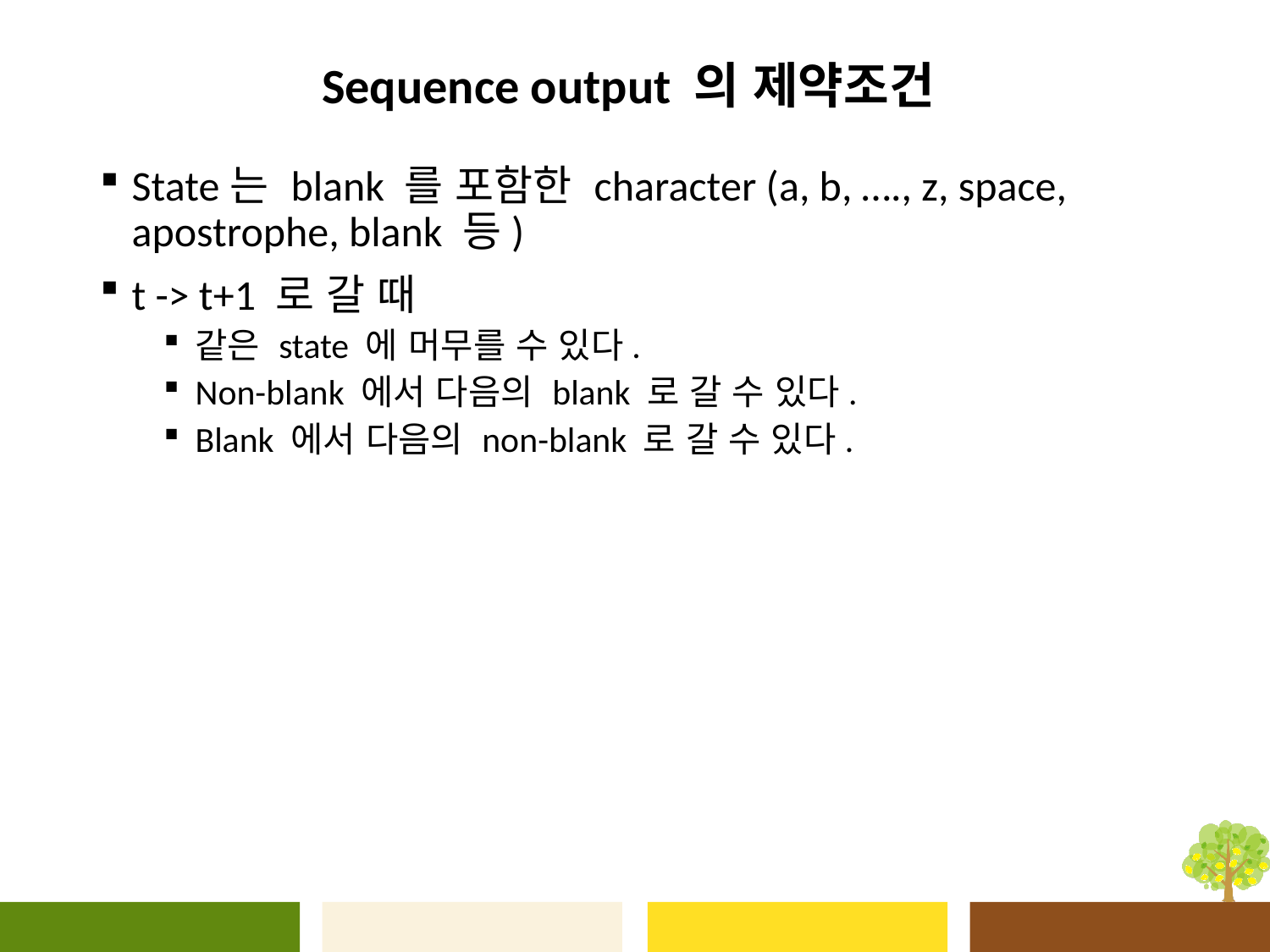

# Sequence output 의 제약조건
State는 blank 를 포함한 character (a, b, …., z, space, apostrophe, blank 등)
t -> t+1 로 갈 때
같은 state 에 머무를 수 있다.
Non-blank 에서 다음의 blank 로 갈 수 있다.
Blank 에서 다음의 non-blank 로 갈 수 있다.